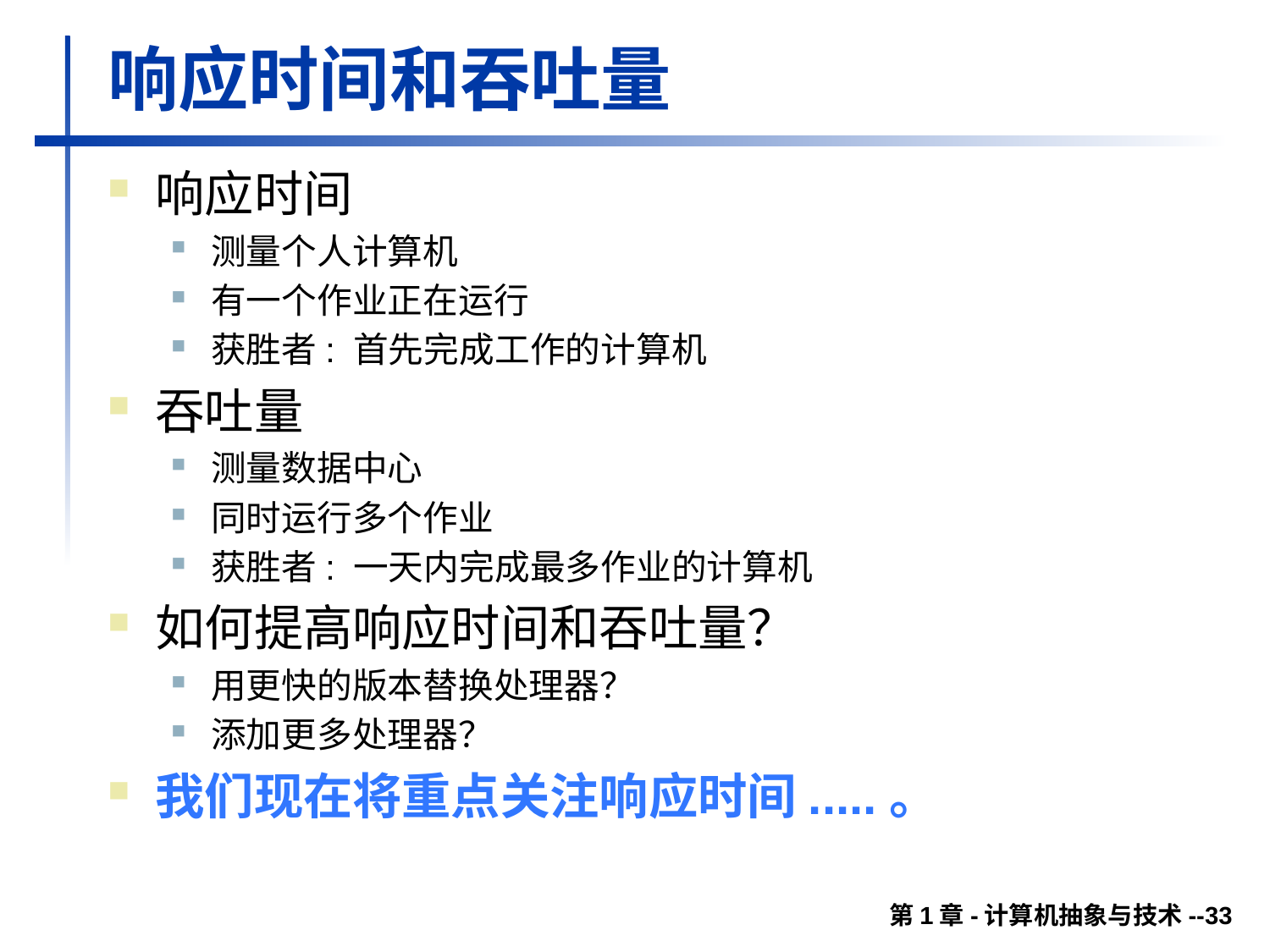

# 响应时间和吞吐量
响应时间
测量个人计算机
有一个作业正在运行
获胜者: 首先完成工作的计算机
吞吐量
测量数据中心
同时运行多个作业
获胜者: 一天内完成最多作业的计算机
如何提高响应时间和吞吐量？
用更快的版本替换处理器？
添加更多处理器？
我们现在将重点关注响应时间.....。
第1章-计算机抽象与技术--33